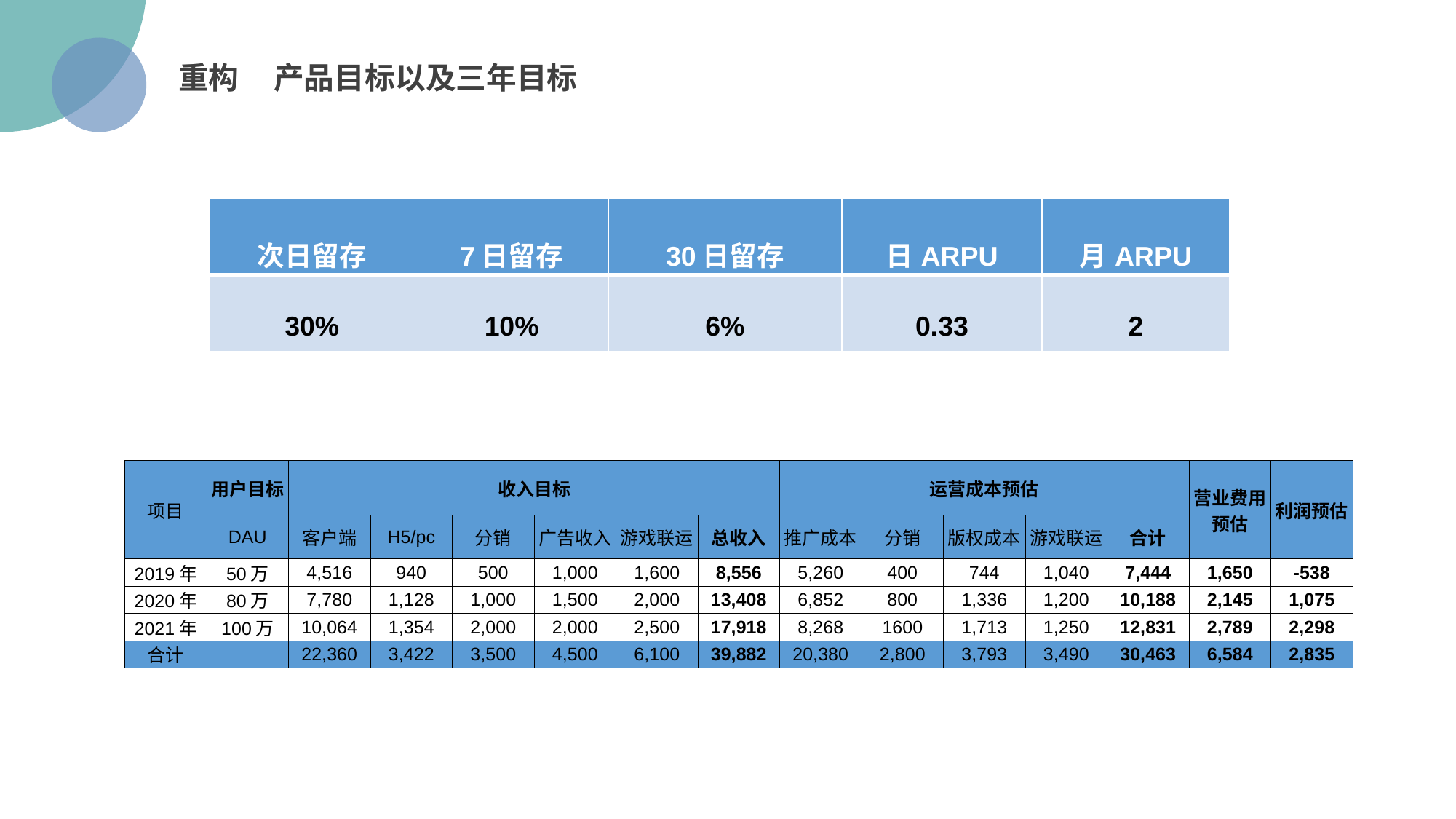

重构     产品目标以及三年目标
| 次日留存 | 7日留存 | 30日留存 | 日ARPU | 月ARPU |
| --- | --- | --- | --- | --- |
| 30% | 10% | 6% | 0.33 | 2 |
| 项目 | 用户目标 | 收入目标 |  |  |  |  |  | 运营成本预估 |  |  |  |  | 营业费用预估 | 利润预估 |
| --- | --- | --- | --- | --- | --- | --- | --- | --- | --- | --- | --- | --- | --- | --- |
|  | DAU | 客户端 | H5/pc | 分销 | 广告收入 | 游戏联运 | 总收入 | 推广成本 | 分销 | 版权成本 | 游戏联运 | 合计 |  |  |
| 2019年 | 50万 | 4,516 | 940 | 500 | 1,000 | 1,600 | 8,556 | 5,260 | 400 | 744 | 1,040 | 7,444 | 1,650 | -538 |
| 2020年 | 80万 | 7,780 | 1,128 | 1,000 | 1,500 | 2,000 | 13,408 | 6,852 | 800 | 1,336 | 1,200 | 10,188 | 2,145 | 1,075 |
| 2021年 | 100万 | 10,064 | 1,354 | 2,000 | 2,000 | 2,500 | 17,918 | 8,268 | 1600 | 1,713 | 1,250 | 12,831 | 2,789 | 2,298 |
| 合计 |  | 22,360 | 3,422 | 3,500 | 4,500 | 6,100 | 39,882 | 20,380 | 2,800 | 3,793 | 3,490 | 30,463 | 6,584 | 2,835 |